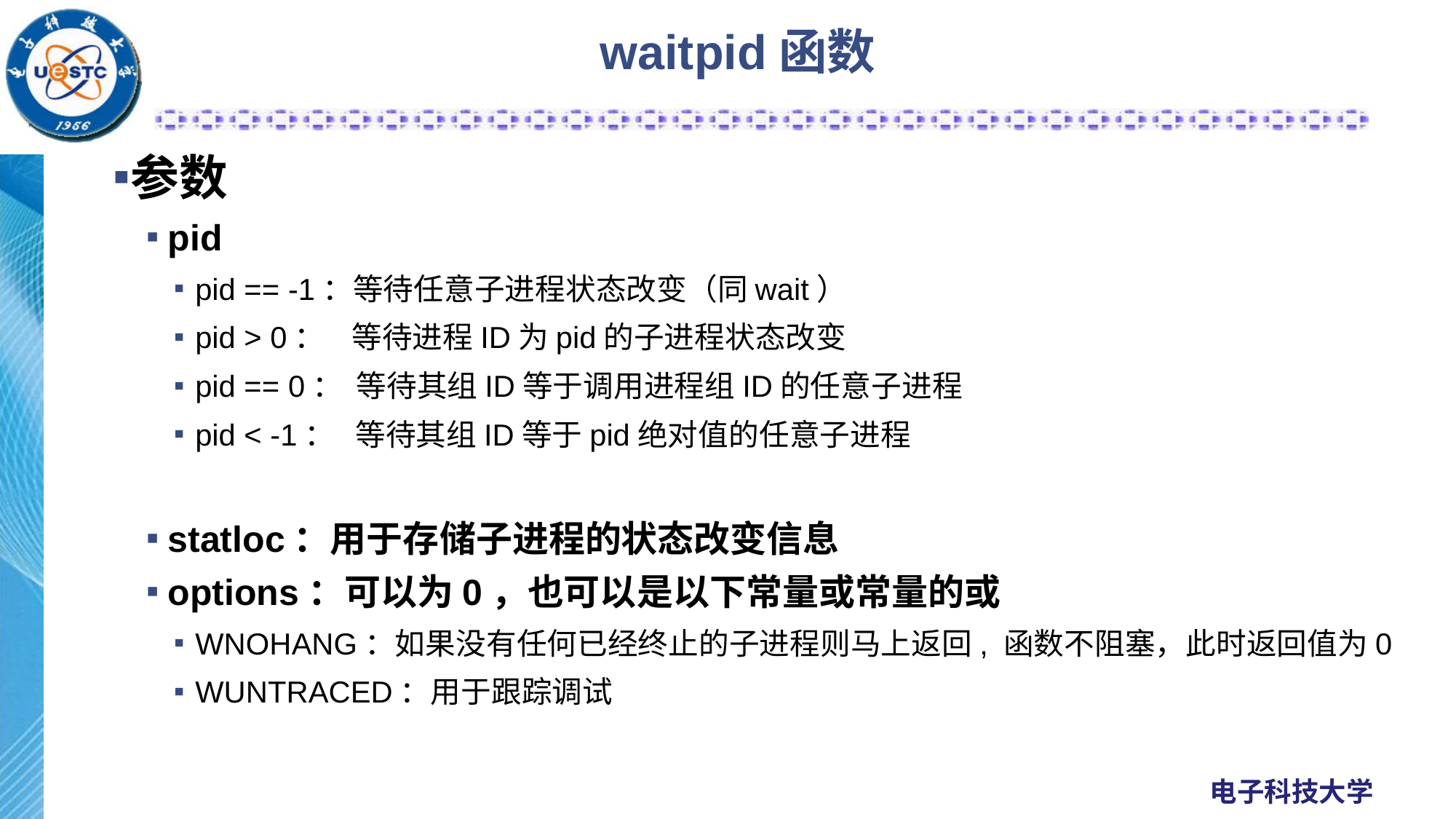

# waitpid函数
参数
pid
pid == -1：等待任意子进程状态改变（同wait）
pid > 0：    等待进程ID为pid的子进程状态改变
pid == 0：  等待其组ID等于调用进程组ID的任意子进程
pid < -1：   等待其组ID等于pid绝对值的任意子进程

statloc：用于存储子进程的状态改变信息
options：可以为0，也可以是以下常量或常量的或
WNOHANG：如果没有任何已经终止的子进程则马上返回, 函数不阻塞，此时返回值为0
WUNTRACED：用于跟踪调试